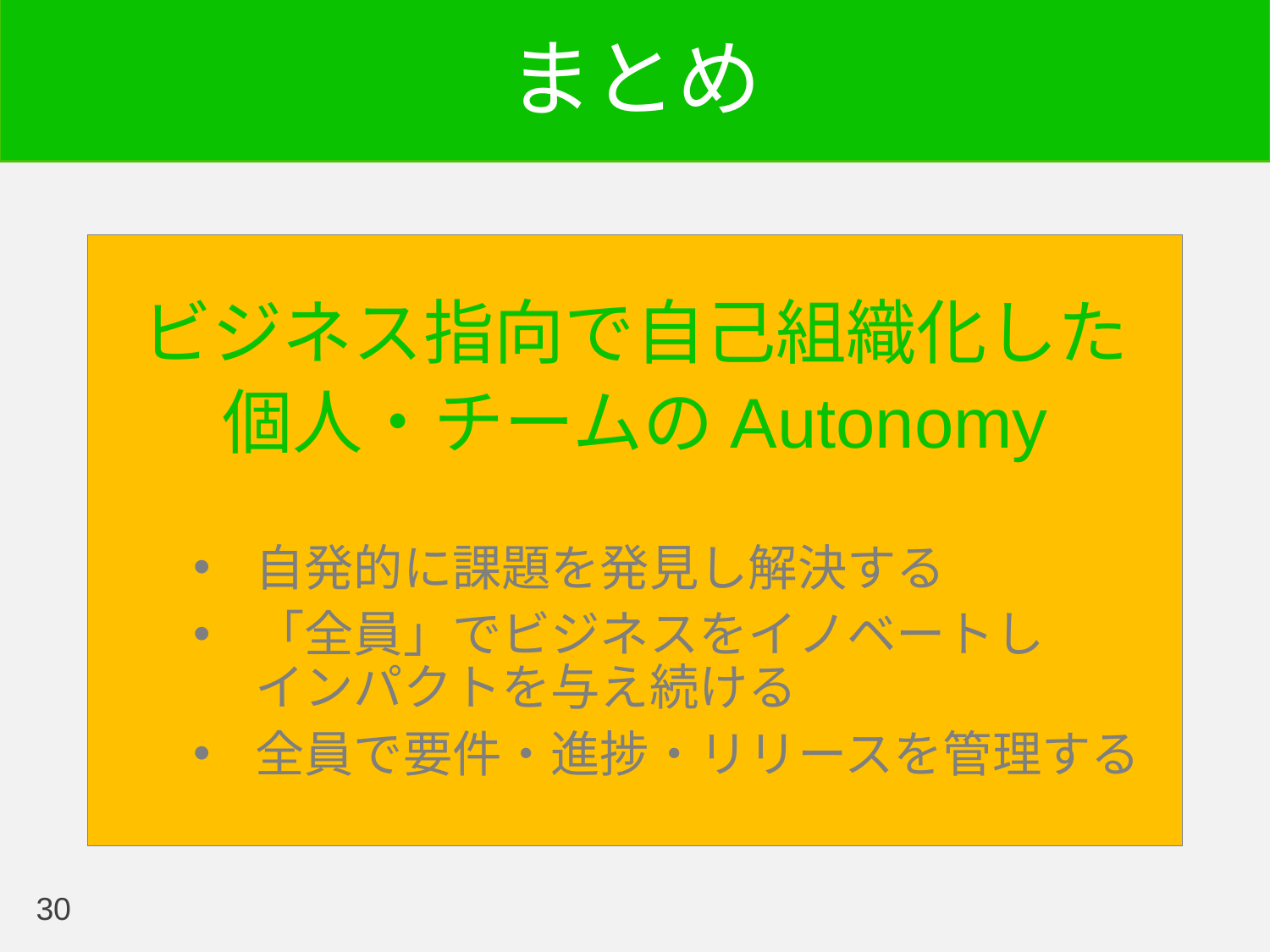

# まとめ
ビジネス指向で自己組織化した
個人・チームのAutonomy

自発的に課題を発見し解決する
「全員」でビジネスをイノベートし
インパクトを与え続ける
全員で要件・進捗・リリースを管理する
30